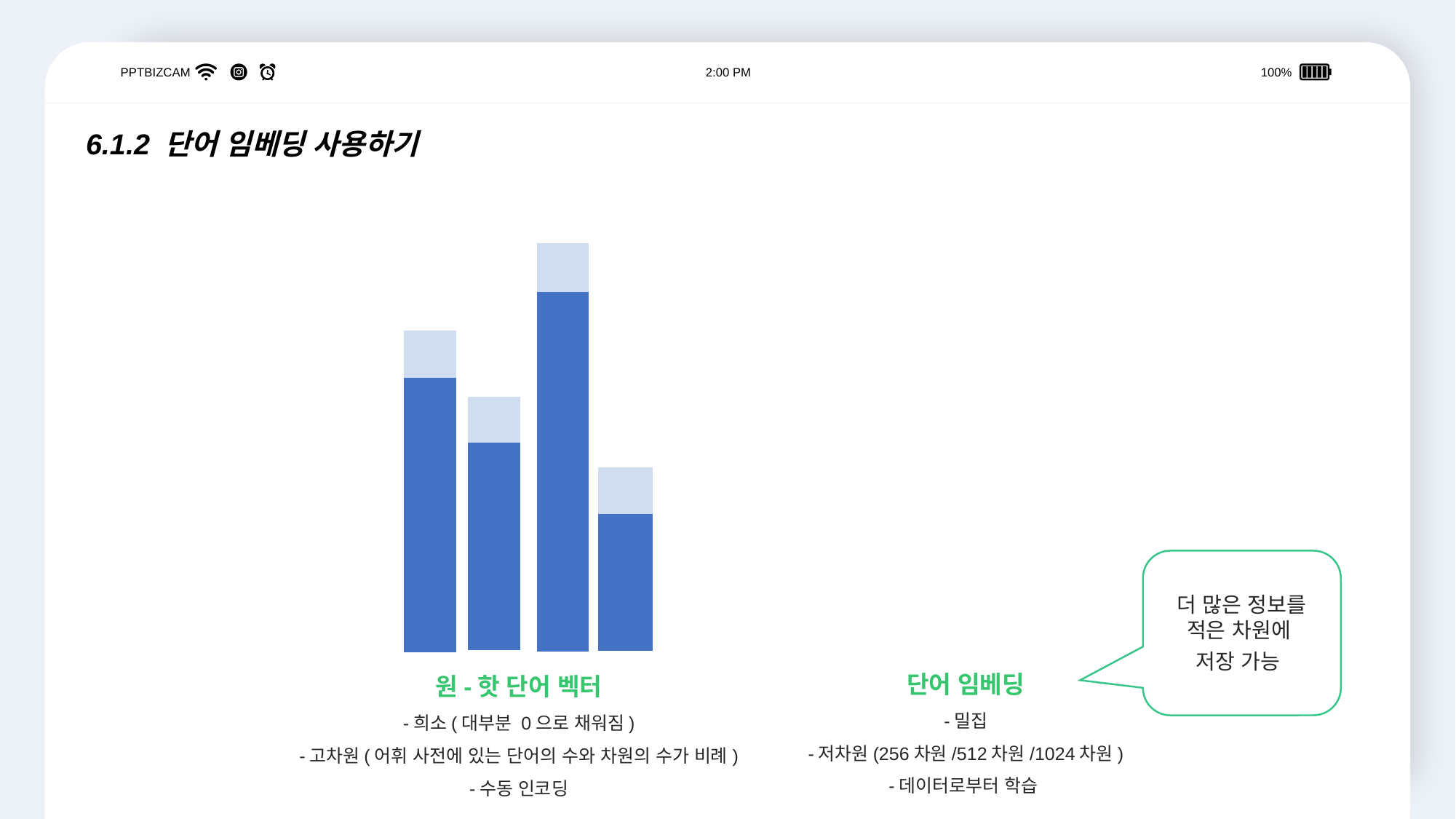

ㅇ

PPTBIZCAM
2:00 PM
100%

6.1.2 단어 임베딩 사용하기
|  |
| --- |
|  |
|  |
|  |
| --- |
|  |
|  |
|  |
| --- |
|  |
|  |
|  |
| --- |
|  |
|  |
|  |
| --- |
|  |
|  |
|  |
|  |
|  |
|  |
| --- |
|  |
|  |
|  |
|  |
|  |
|  |
| --- |
|  |
|  |
|  |
|  |
|  |
|  |
| --- |
|  |
|  |
|  |
|  |
|  |
더 많은 정보를 적은 차원에
저장 가능
단어 임베딩
-밀집
-저차원(256차원/512차원/1024차원)
-데이터로부터 학습

원-핫 단어 벡터
-희소(대부분 0으로 채워짐)
-고차원(어휘 사전에 있는 단어의 수와 차원의 수가 비례)
-수동 인코딩